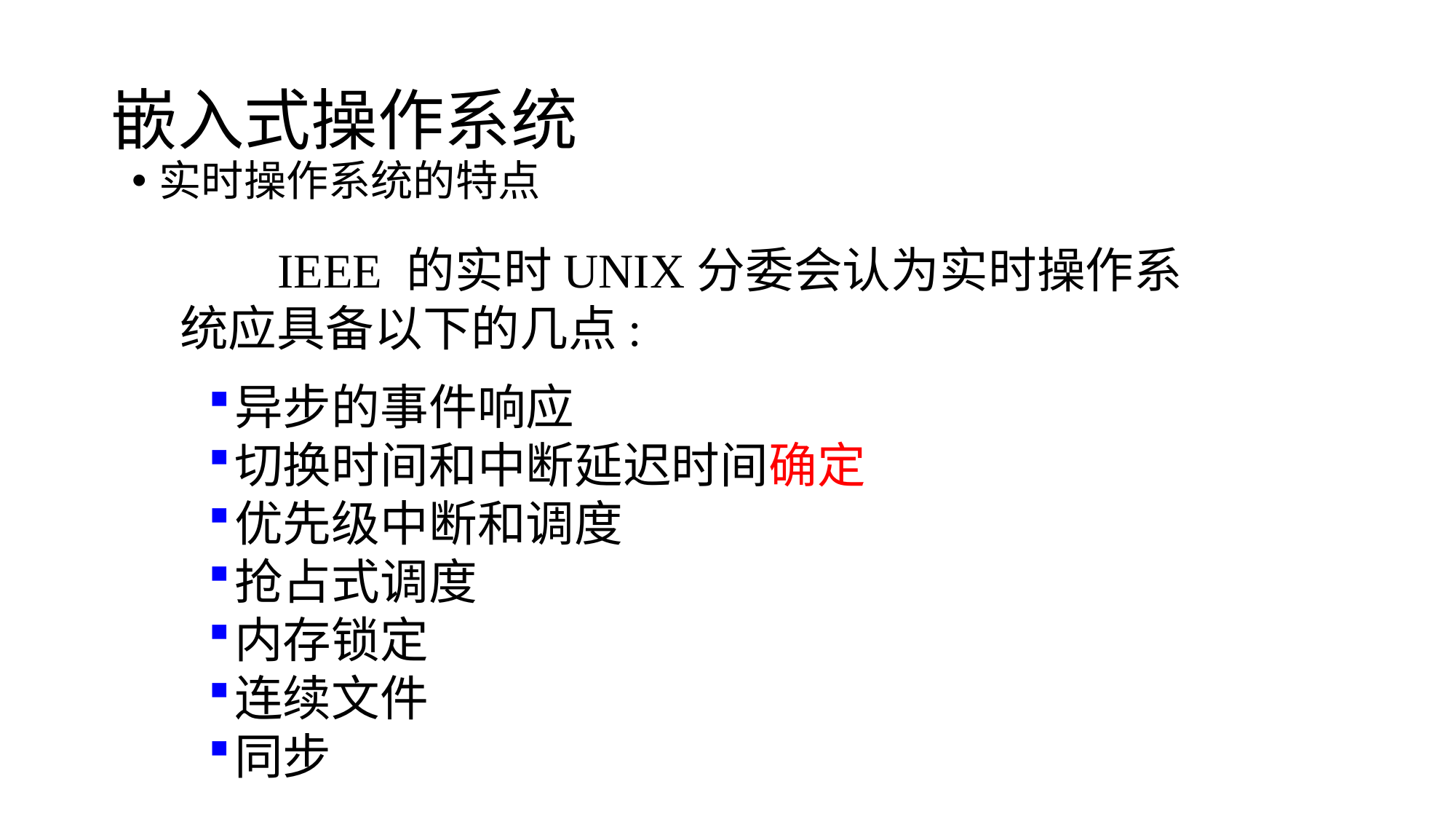

# 嵌入式操作系统
实时操作系统的特点
        IEEE 的实时UNIX分委会认为实时操作系统应具备以下的几点:

异步的事件响应
切换时间和中断延迟时间确定
优先级中断和调度
抢占式调度
内存锁定
连续文件
同步